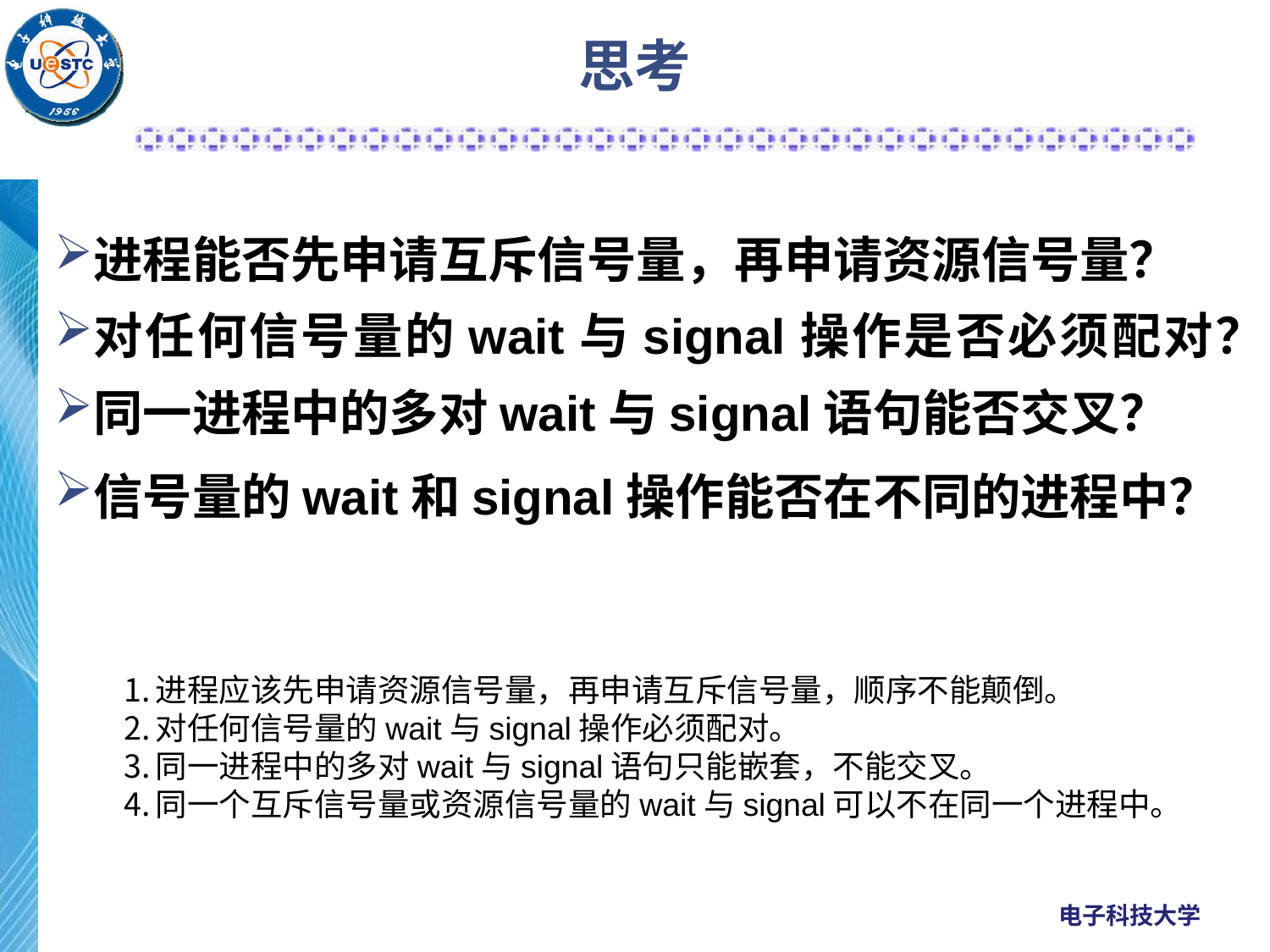

思考
进程能否先申请互斥信号量，再申请资源信号量？
对任何信号量的wait与signal操作是否必须配对？
同一进程中的多对wait与signal语句能否交叉？
信号量的wait和signal操作能否在不同的进程中？
进程应该先申请资源信号量，再申请互斥信号量，顺序不能颠倒。
对任何信号量的wait与signal操作必须配对。
同一进程中的多对wait与signal语句只能嵌套，不能交叉。
同一个互斥信号量或资源信号量的wait与signal可以不在同一个进程中。